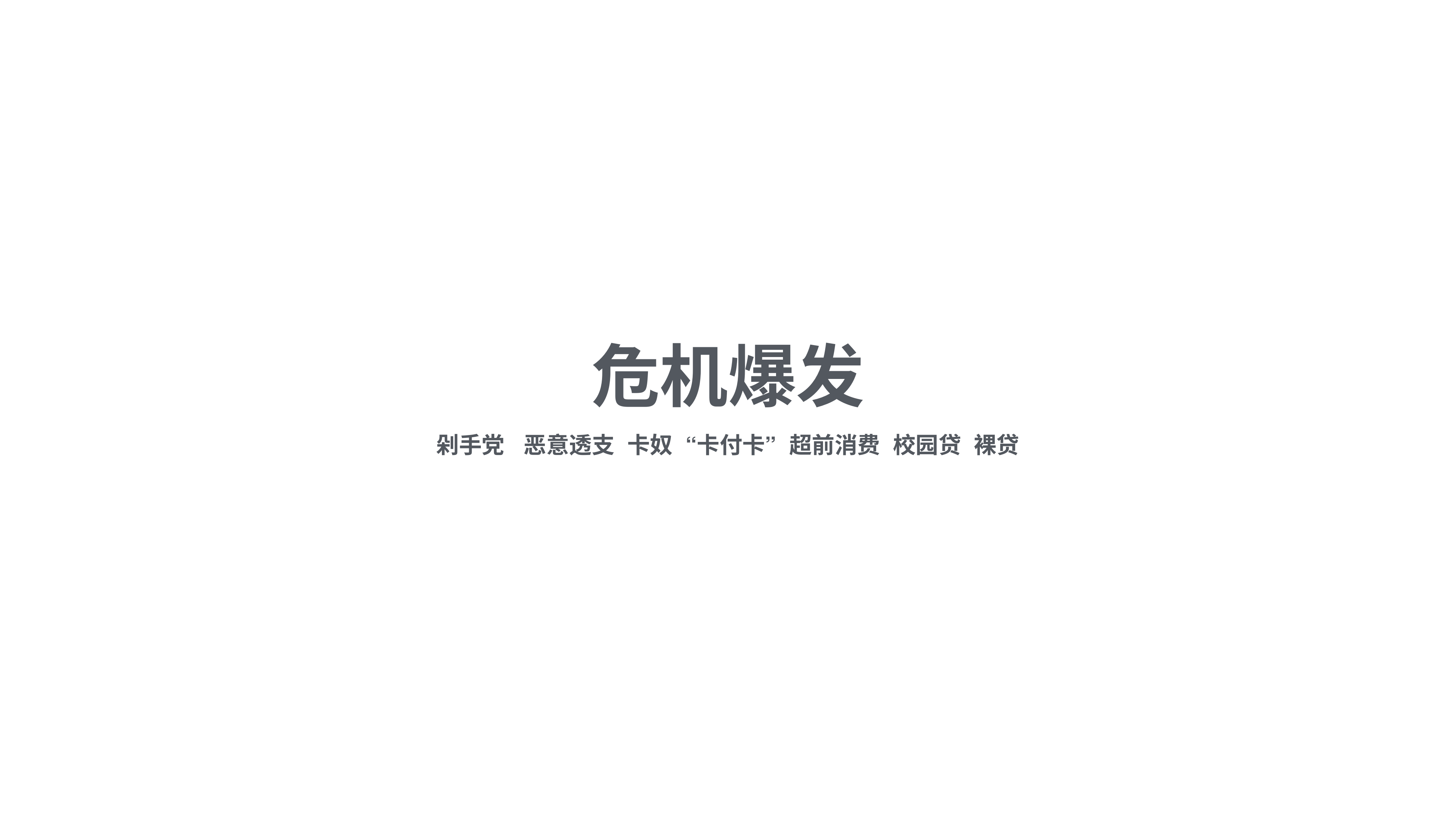

# 危机爆发
剁手党   恶意透支  卡奴  “卡付卡”  超前消费  校园贷  裸贷